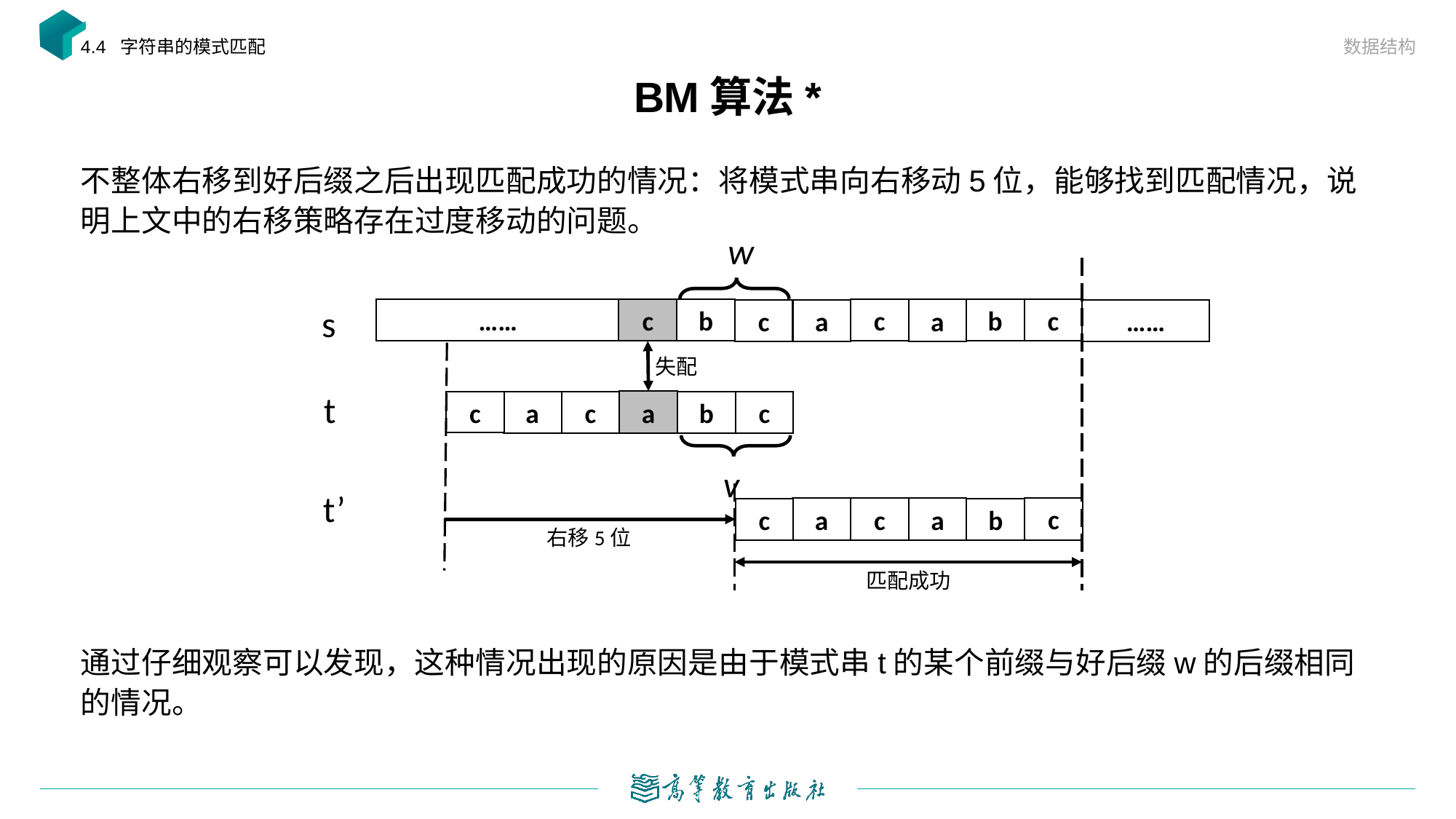

数据结构
4.4  字符串的模式匹配
# BM算法*
不整体右移到好后缀之后出现匹配成功的情况：将模式串向右移动5位，能够找到匹配情况，说明上文中的右移策略存在过度移动的问题。

通过仔细观察可以发现，这种情况出现的原因是由于模式串t的某个前缀与好后缀w的后缀相同的情况。
w

s
……
c
b
c
b
c
a
c
a
……
失配
t

a
c
b
a
c
c
v
t’
c
a
c
a
c
b
右移5位
匹配成功